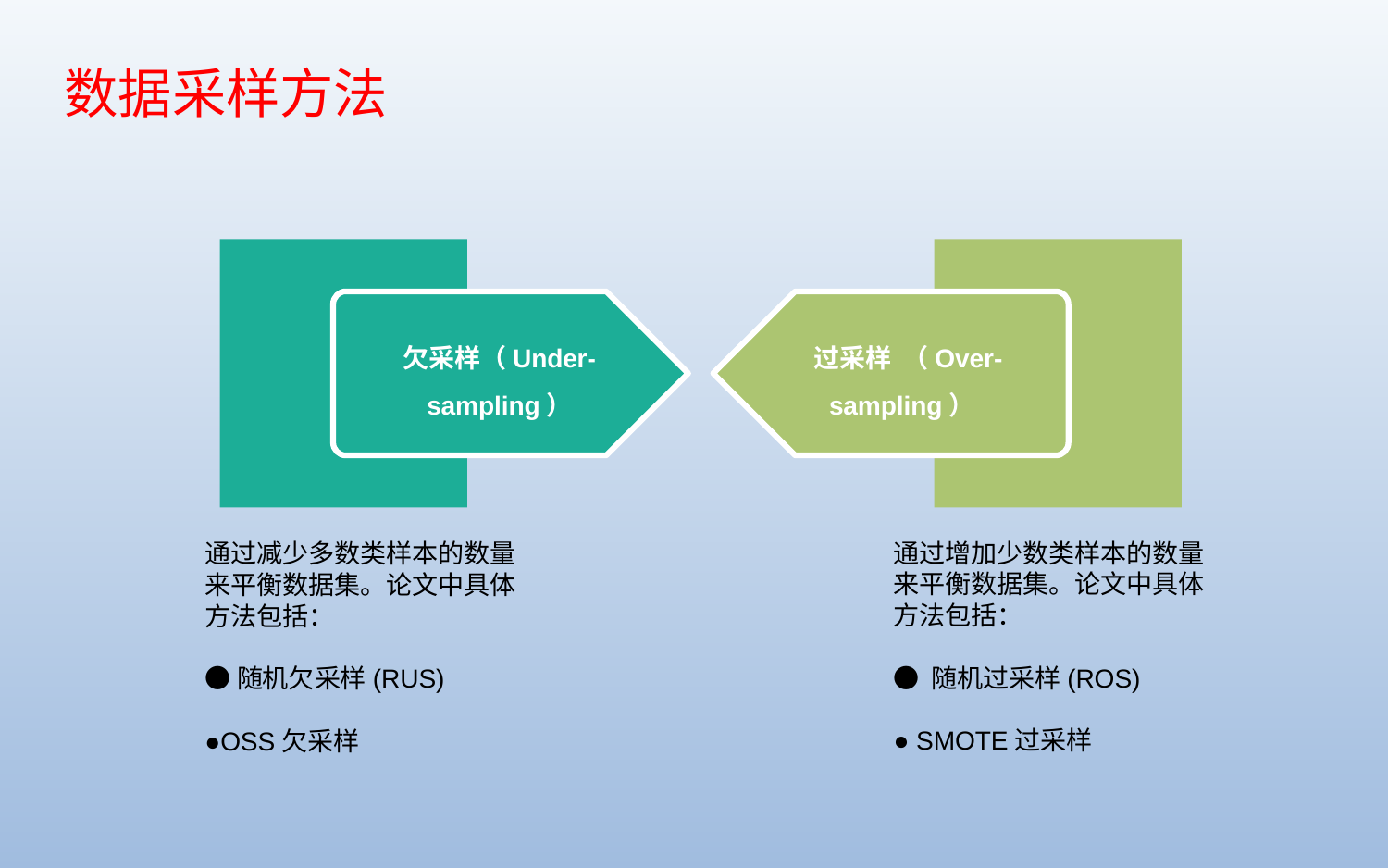

数据采样方法

欠采样（Under-sampling）
 过采样  （Over-sampling）
通过增加少数类样本的数量来平衡数据集。论文中具体方法包括：

● 随机过采样(ROS)

● SMOTE过采样
通过减少多数类样本的数量来平衡数据集。论文中具体方法包括：

●随机欠采样(RUS)

●OSS欠采样